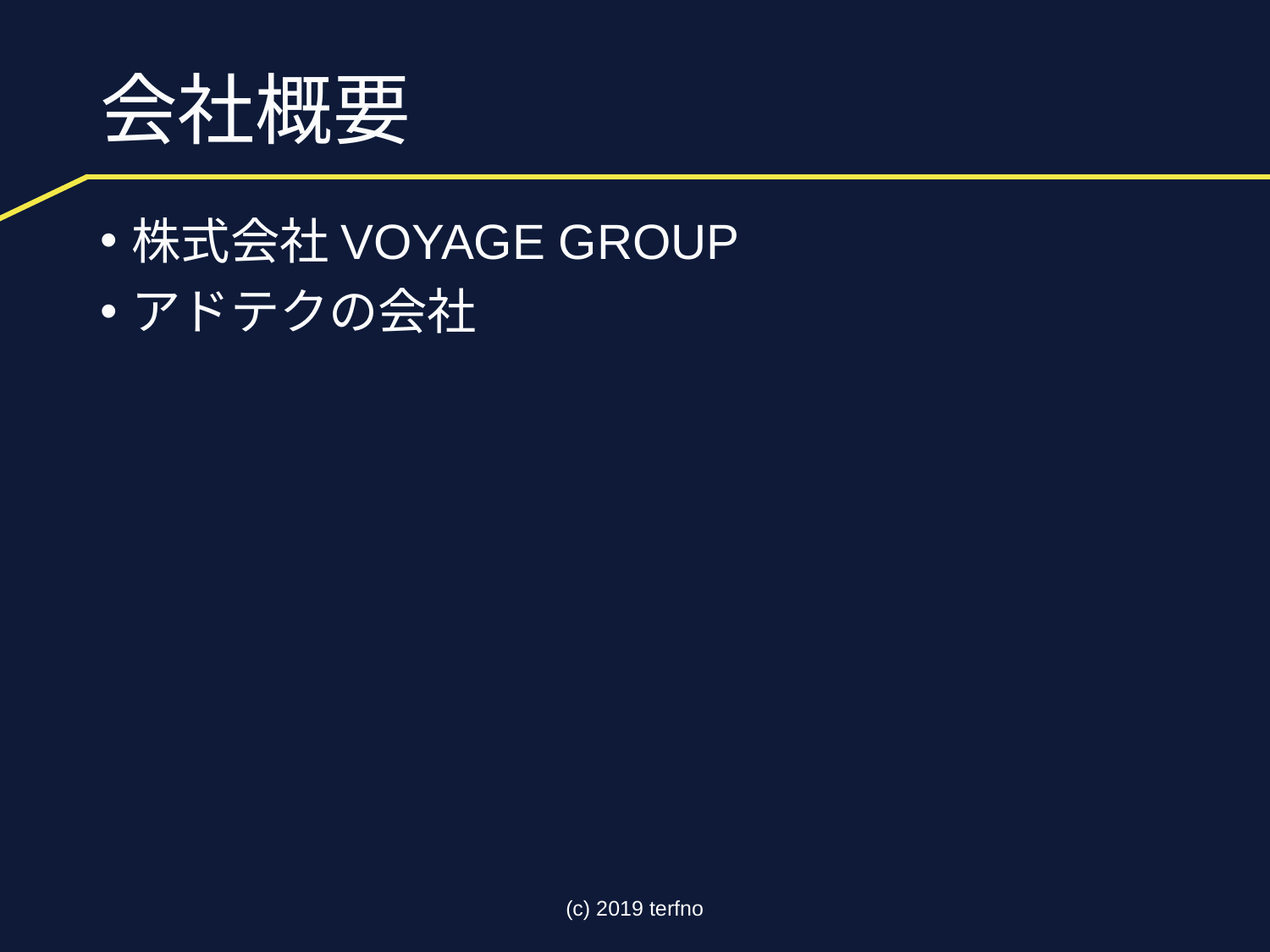

# 会社概要
株式会社VOYAGE GROUP
アドテクの会社
(c) 2019 terfno